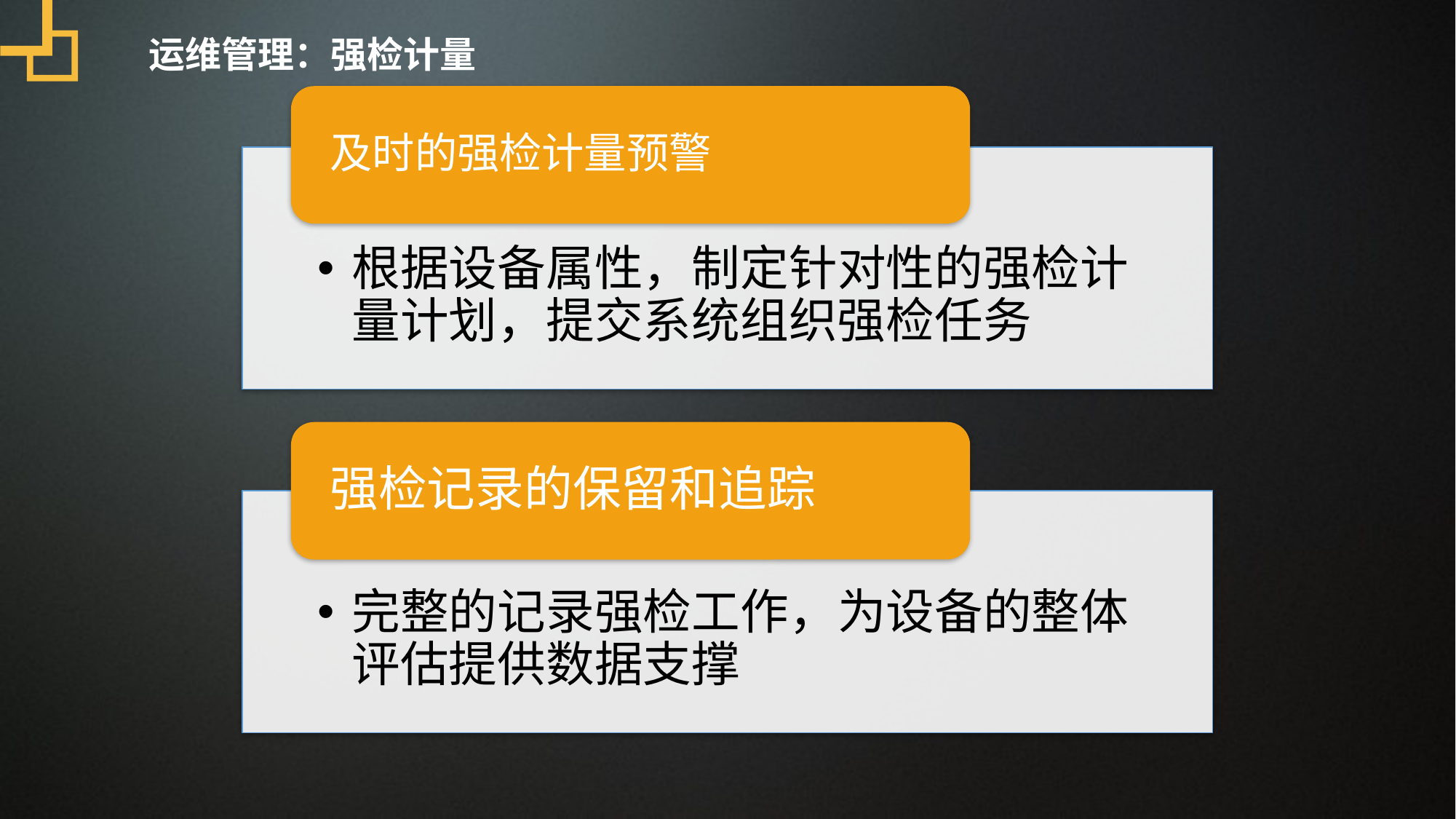

运维管理：强检计量
根据设备属性，制定针对性的强检计量计划，提交系统组织强检任务
及时的强检计量预警
完整的记录强检工作，为设备的整体评估提供数据支撑
强检记录的保留和追踪